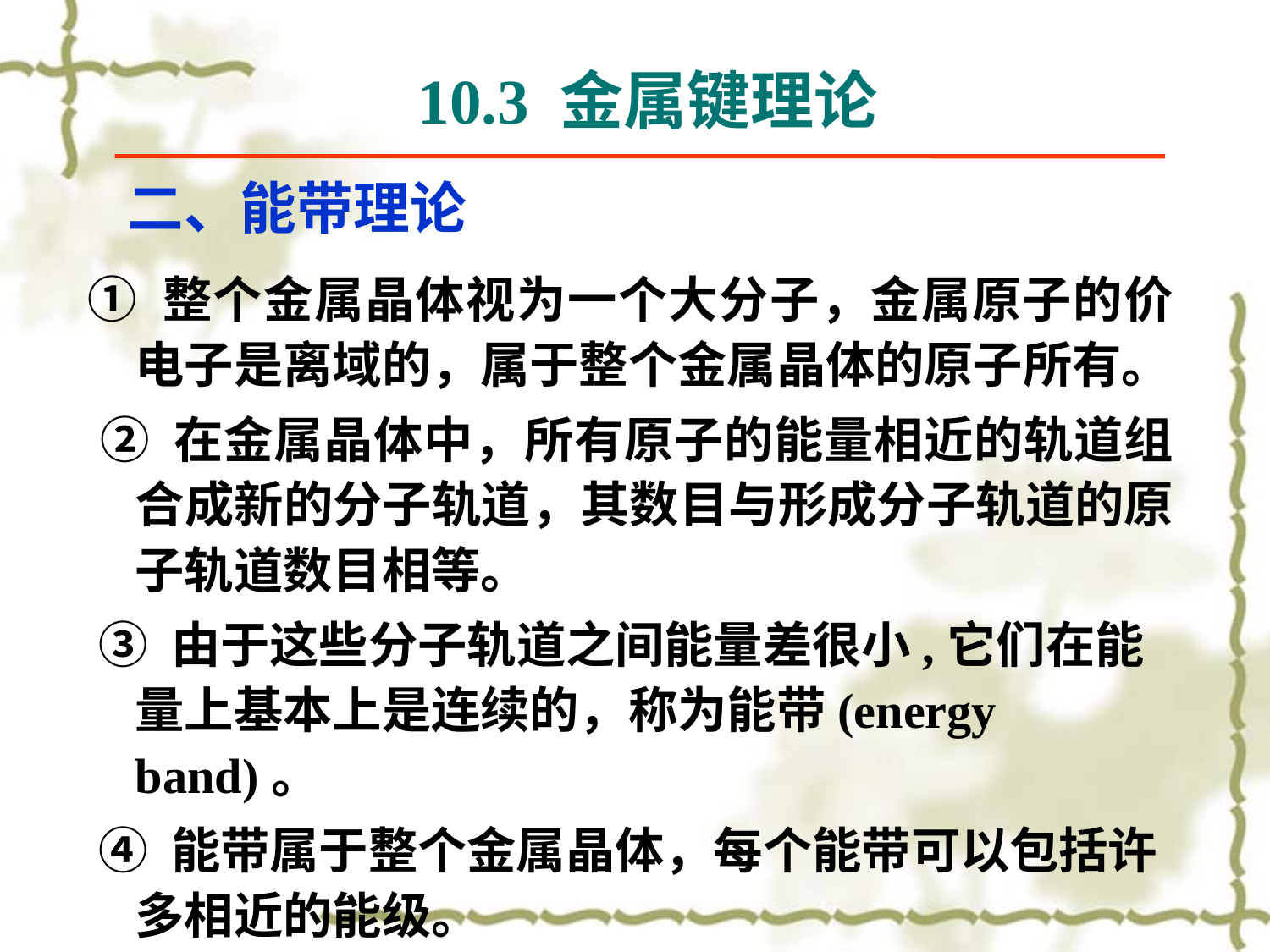

# 10.3 金属键理论

二、能带理论
① 整个金属晶体视为一个大分子，金属原子的价电子是离域的，属于整个金属晶体的原子所有。
 ② 在金属晶体中，所有原子的能量相近的轨道组合成新的分子轨道，其数目与形成分子轨道的原子轨道数目相等。
 ③ 由于这些分子轨道之间能量差很小,它们在能量上基本上是连续的，称为能带(energy band)。
 ④ 能带属于整个金属晶体，每个能带可以包括许多相近的能级。
81